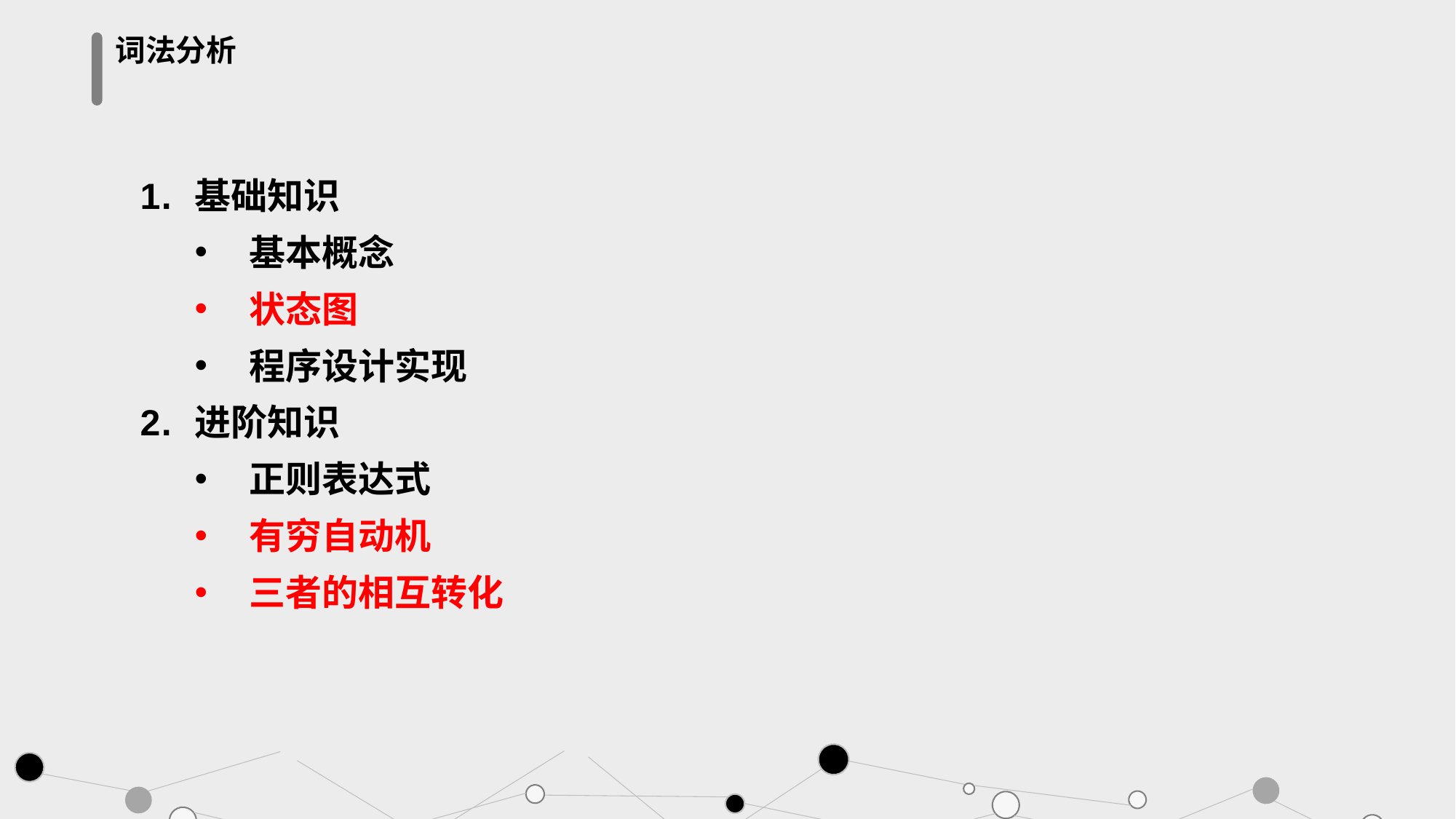

词法分析

基础知识
基本概念
状态图
程序设计实现
进阶知识
正则表达式
有穷自动机
三者的相互转化